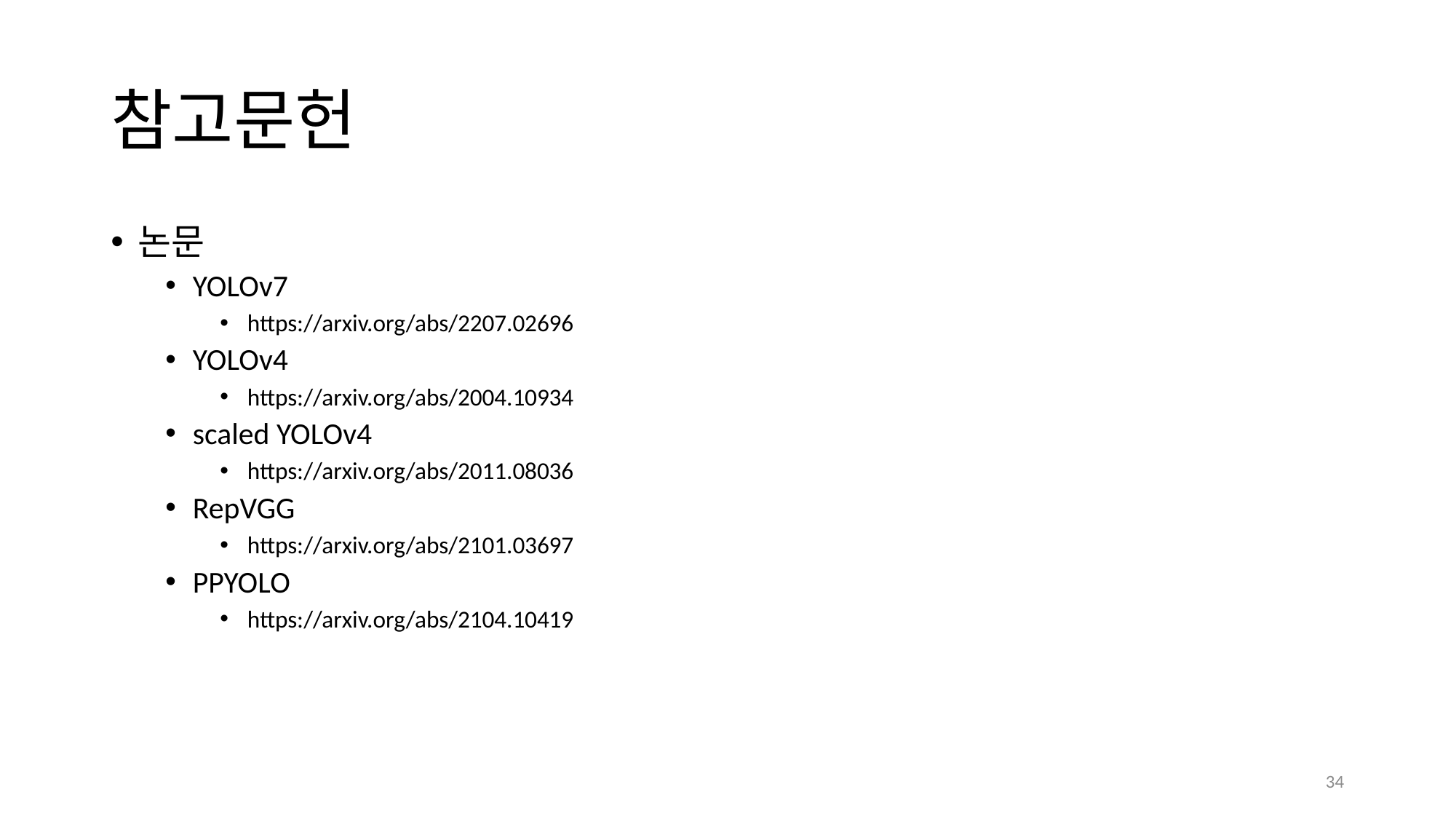

# 참고문헌
논문
YOLOv7
https://arxiv.org/abs/2207.02696
YOLOv4
https://arxiv.org/abs/2004.10934
scaled YOLOv4
https://arxiv.org/abs/2011.08036
RepVGG
https://arxiv.org/abs/2101.03697
PPYOLO
https://arxiv.org/abs/2104.10419
34